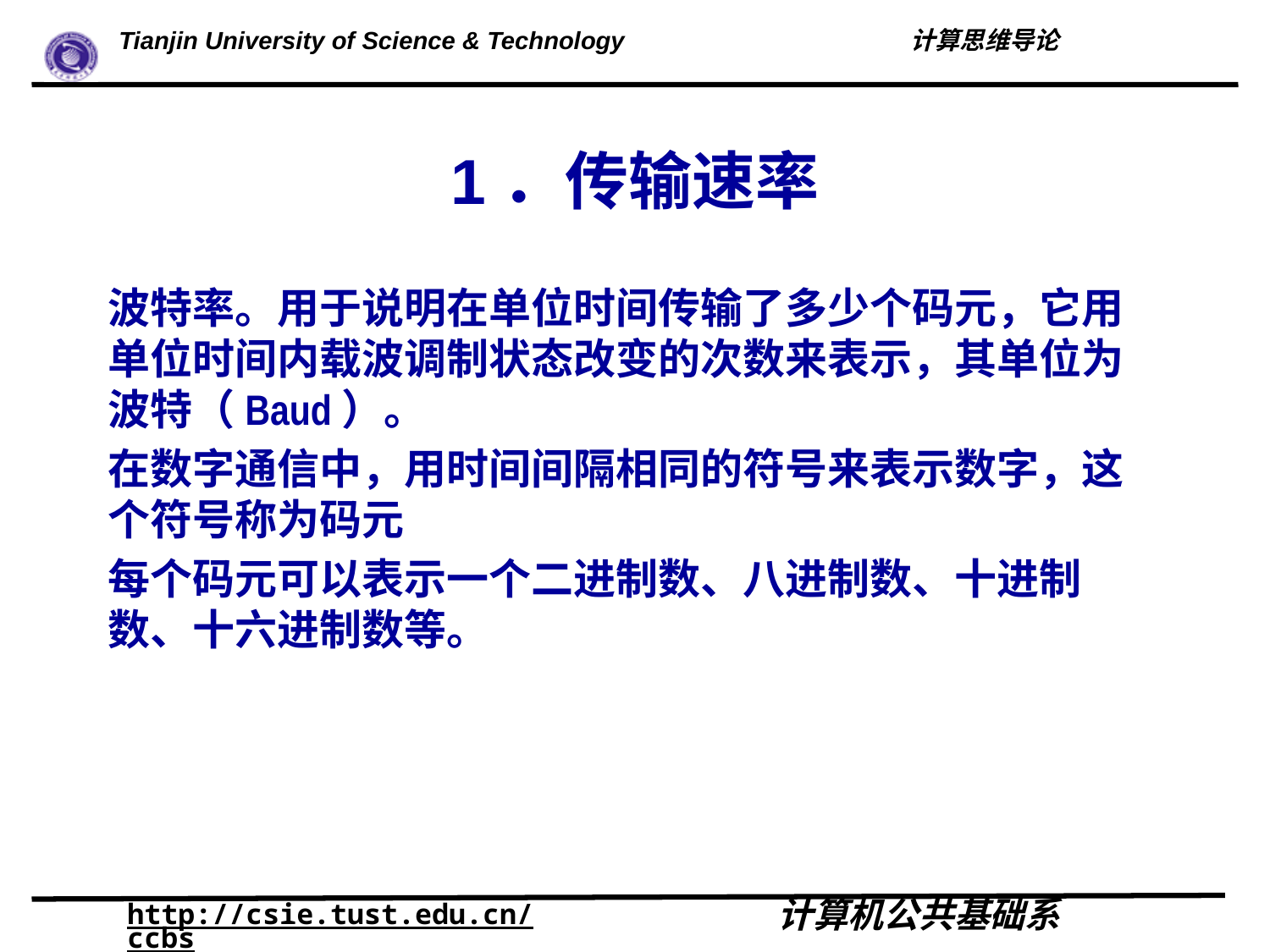

# 1．传输速率
波特率。用于说明在单位时间传输了多少个码元，它用单位时间内载波调制状态改变的次数来表示，其单位为波特（Baud）。
在数字通信中，用时间间隔相同的符号来表示数字，这个符号称为码元
每个码元可以表示一个二进制数、八进制数、十进制数、十六进制数等。